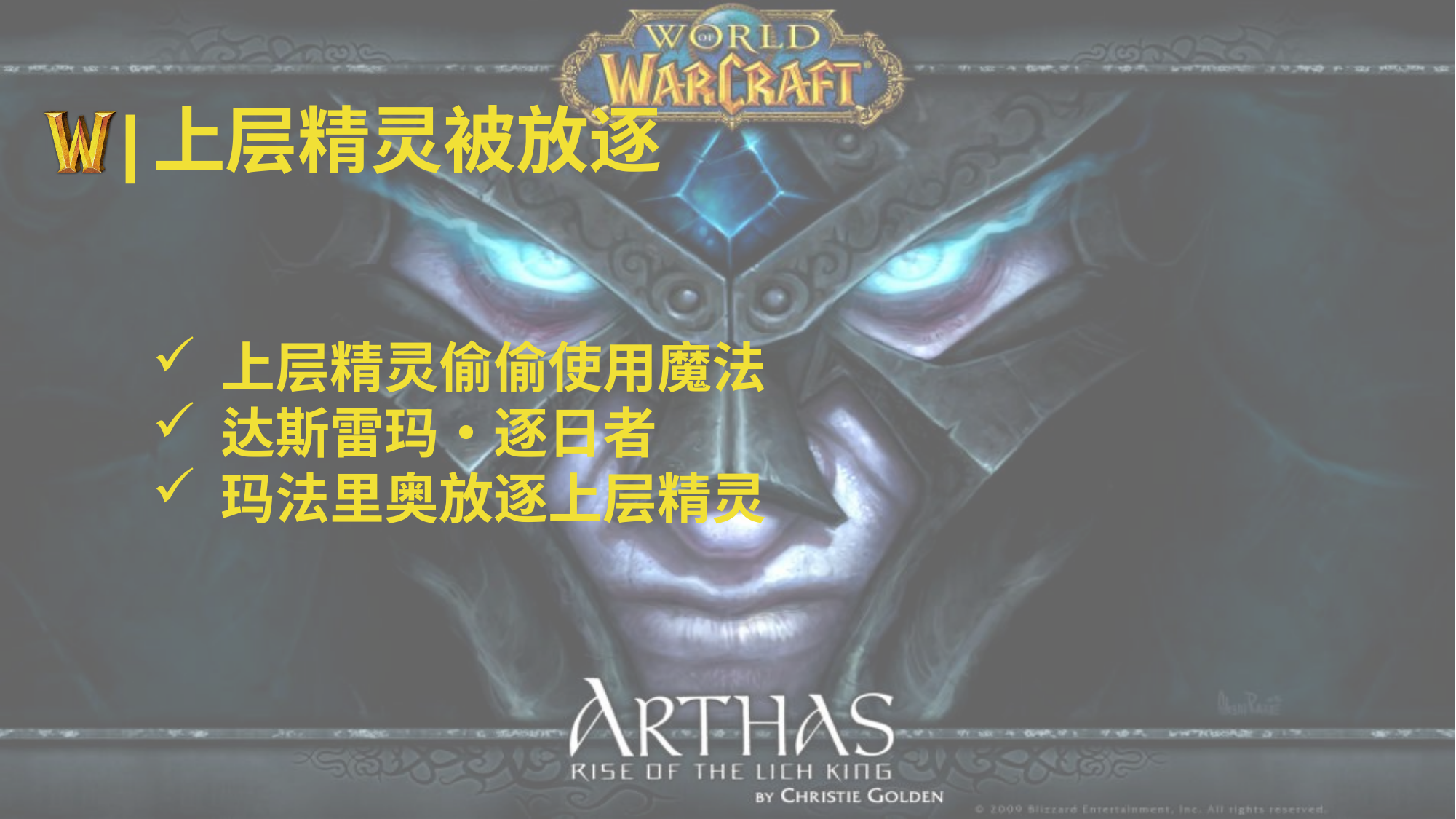

# 上层精灵被放逐
上层精灵偷偷使用魔法
达斯雷玛・逐日者
玛法里奥放逐上层精灵